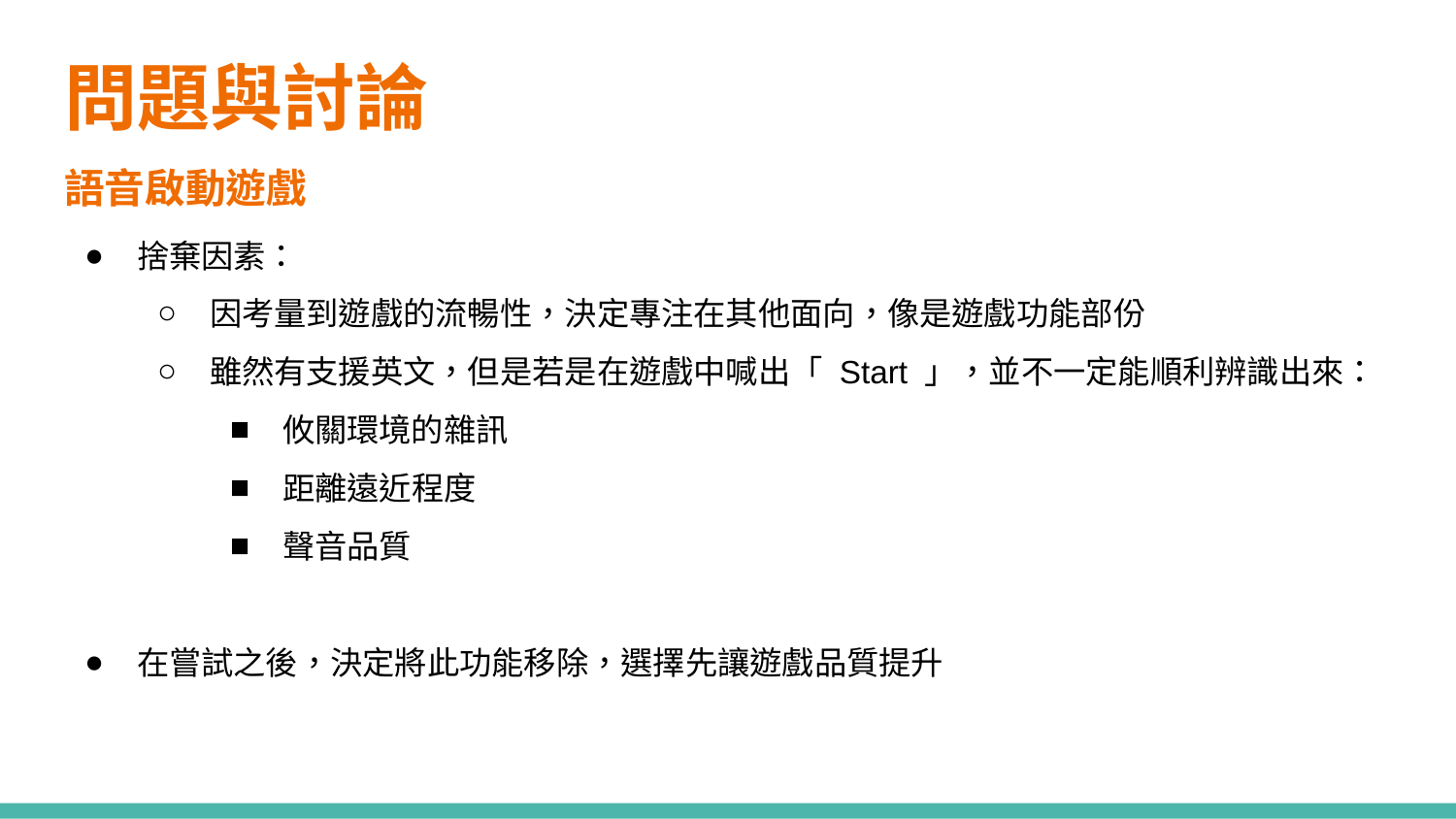

# 問題與討論
語音啟動遊戲
捨棄因素：
因考量到遊戲的流暢性，決定專注在其他面向，像是遊戲功能部份
雖然有支援英文，但是若是在遊戲中喊出「 Start 」，並不一定能順利辨識出來：
攸關環境的雜訊
距離遠近程度
聲音品質
在嘗試之後，決定將此功能移除，選擇先讓遊戲品質提升